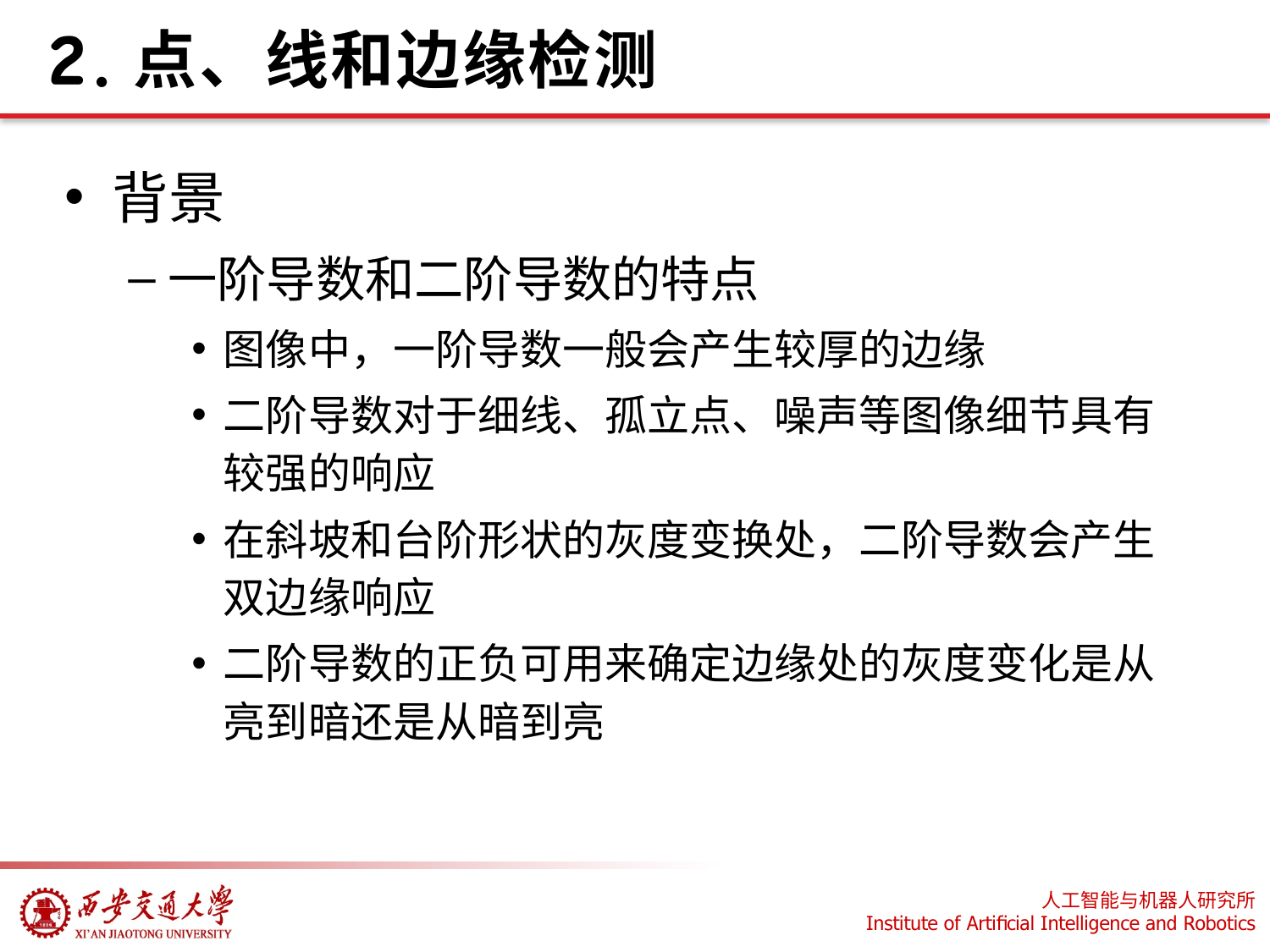

# 2.点、线和边缘检测
背景
一阶导数和二阶导数的特点
图像中，一阶导数一般会产生较厚的边缘
二阶导数对于细线、孤立点、噪声等图像细节具有较强的响应
在斜坡和台阶形状的灰度变换处，二阶导数会产生双边缘响应
二阶导数的正负可用来确定边缘处的灰度变化是从亮到暗还是从暗到亮